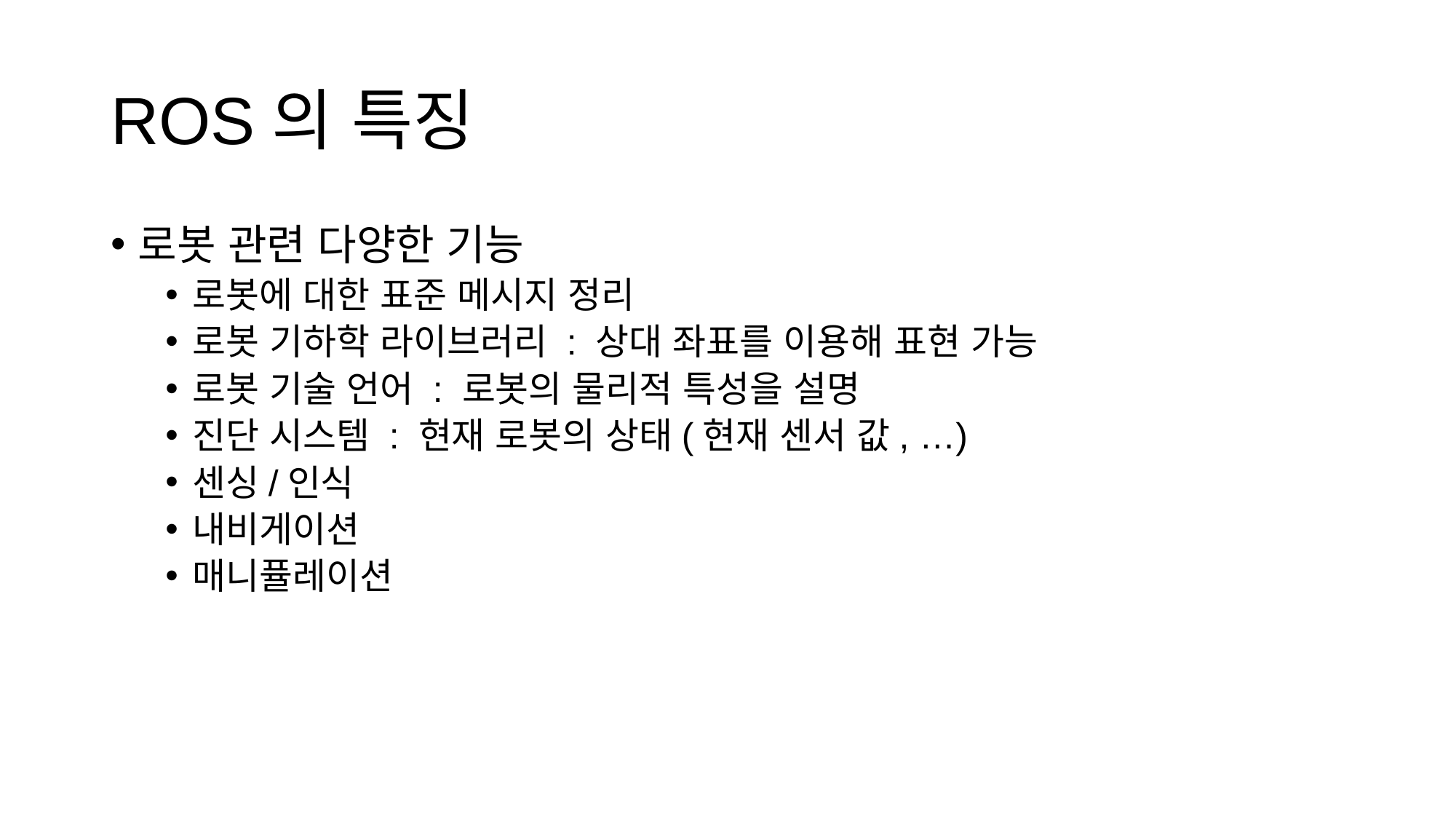

# ROS의 특징
로봇 관련 다양한 기능
로봇에 대한 표준 메시지 정리
로봇 기하학 라이브러리 : 상대 좌표를 이용해 표현 가능
로봇 기술 언어 : 로봇의 물리적 특성을 설명
진단 시스템 : 현재 로봇의 상태(현재 센서 값, …)
센싱/인식
내비게이션
매니퓰레이션